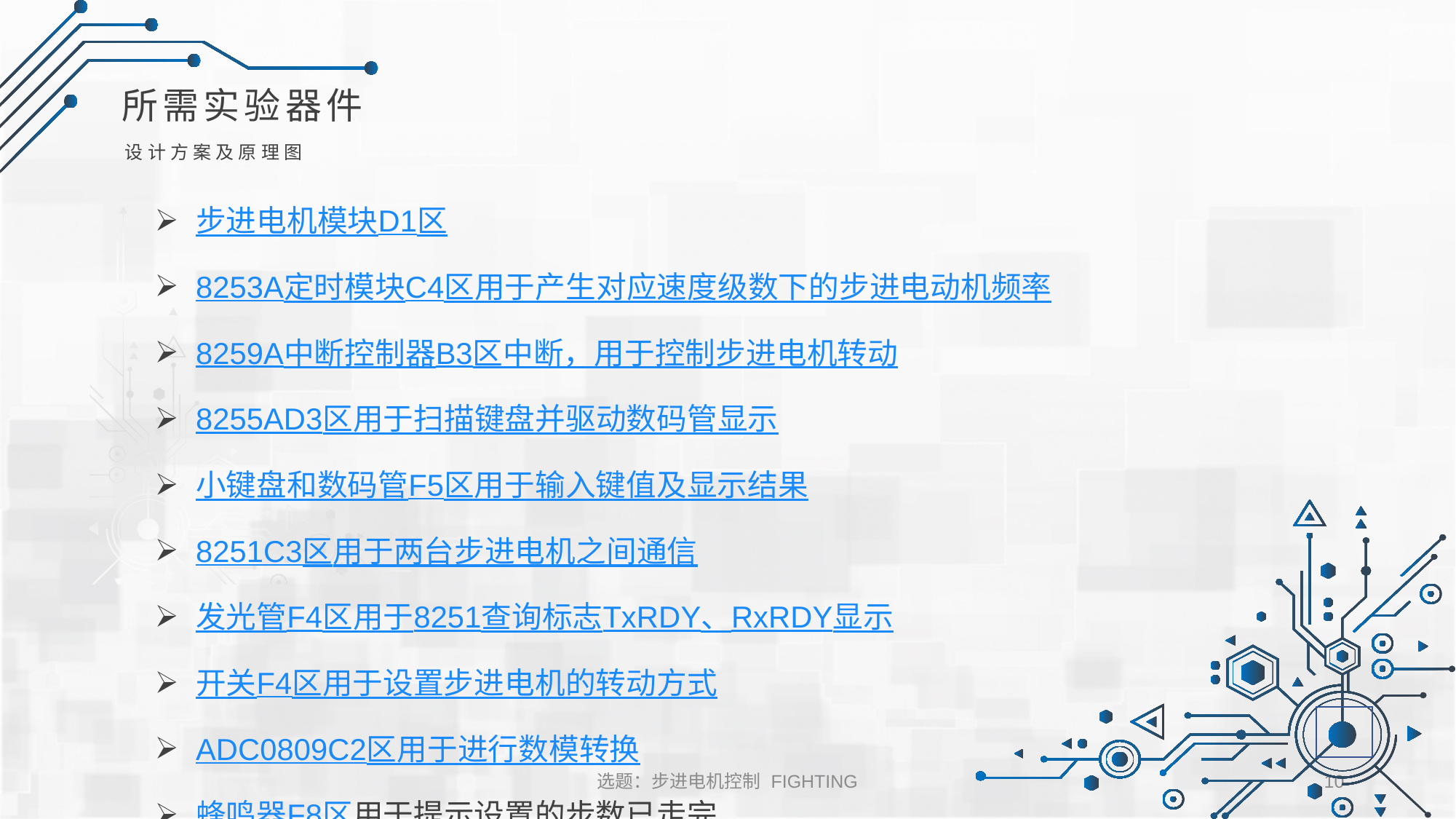

所需实验器件
设计方案及原理图
步进电机模块	D1区
8253A定时模块	C4区	用于产生对应速度级数下的步进电动机频率
8259A中断控制器	B3区	中断，用于控制步进电机转动
8255A		D3区	用于扫描键盘并驱动数码管显示
小键盘和数码管	F5区	用于输入键值及显示结果
8251			C3区	用于两台步进电机之间通信
发光管		F4区	用于8251查询标志TxRDY、RxRDY显示
开关			F4区	用于设置步进电机的转动方式
ADC0809		C2区	用于进行数模转换
蜂鸣器		F8区	用于提示设置的步数已走完

选题：步进电机控制 FIGHTING
10